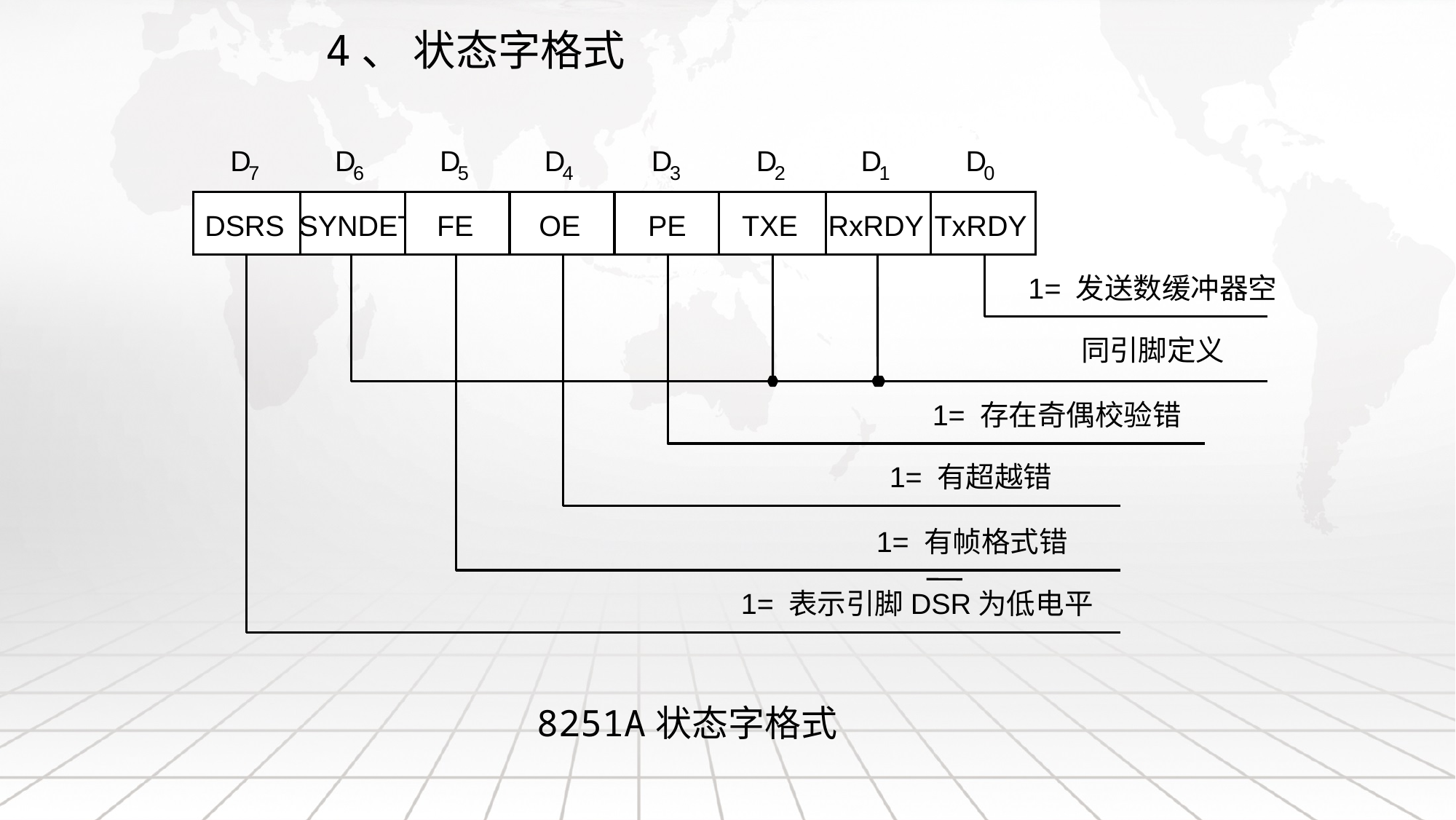

4、 状态字格式
D
D
D
D
D
D
D
D
7
6
5
4
3
2
1
0

DSRS
SYNDET
FE
OE
PE
TXE
RxRDY
TxRDY

1= 发送数缓冲器空
同引脚定义

1= 存在奇偶校验错
1= 有超越错
1= 有帧格式错

1= 表示引脚DSR为低电平
8251A状态字格式